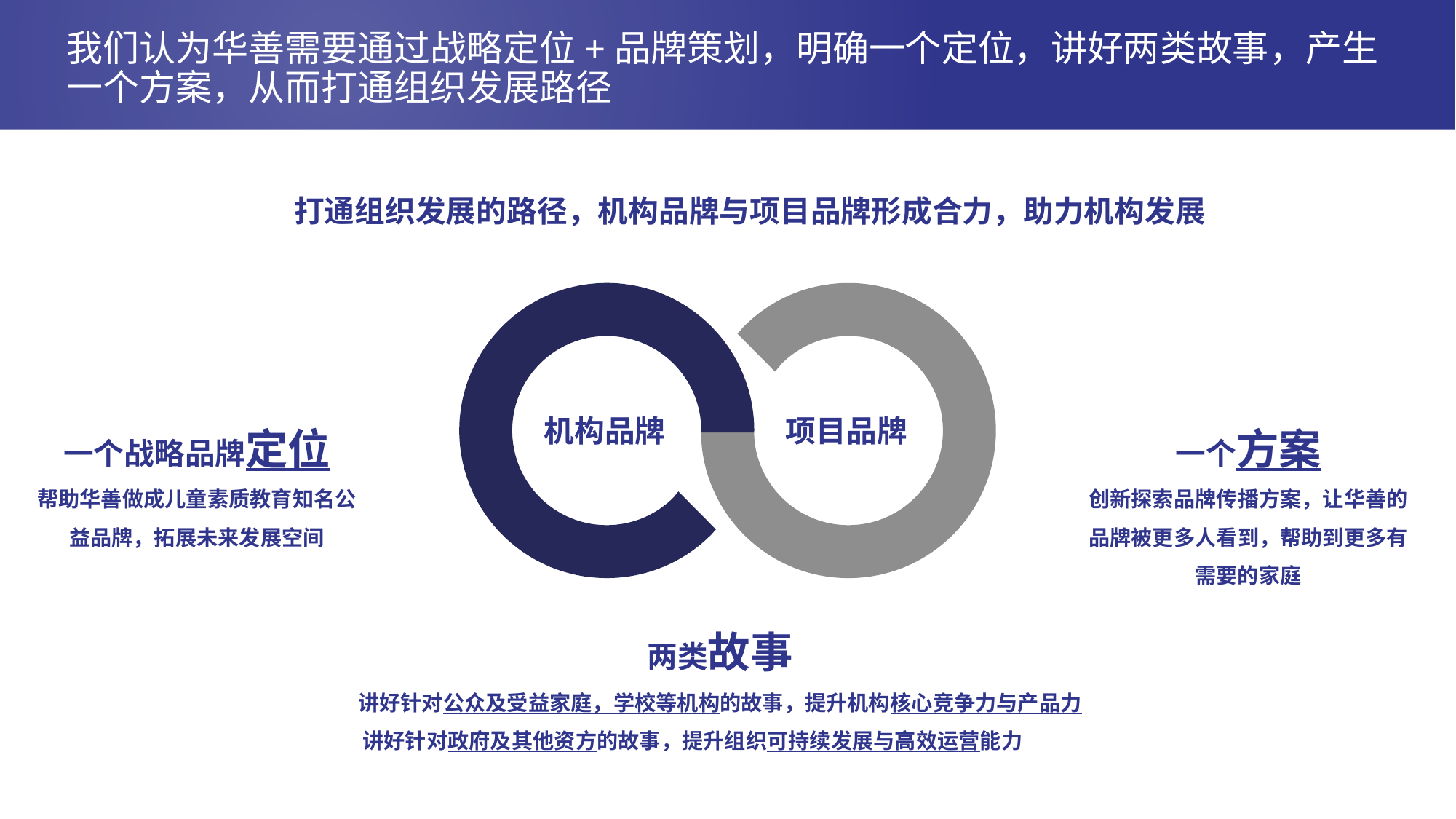

# 我们认为华善需要通过战略定位+品牌策划，明确一个定位，讲好两类故事，产生一个方案，从而打通组织发展路径
打通组织发展的路径，机构品牌与项目品牌形成合力，助力机构发展

机构品牌
项目品牌
一个战略品牌定位
帮助华善做成儿童素质教育知名公益品牌，拓展未来发展空间

一个方案
创新探索品牌传播方案，让华善的品牌被更多人看到，帮助到更多有需要的家庭
两类故事
讲好针对公众及受益家庭，学校等机构的故事，提升机构核心竞争力与产品力
讲好针对政府及其他资方的故事，提升组织可持续发展与高效运营能力